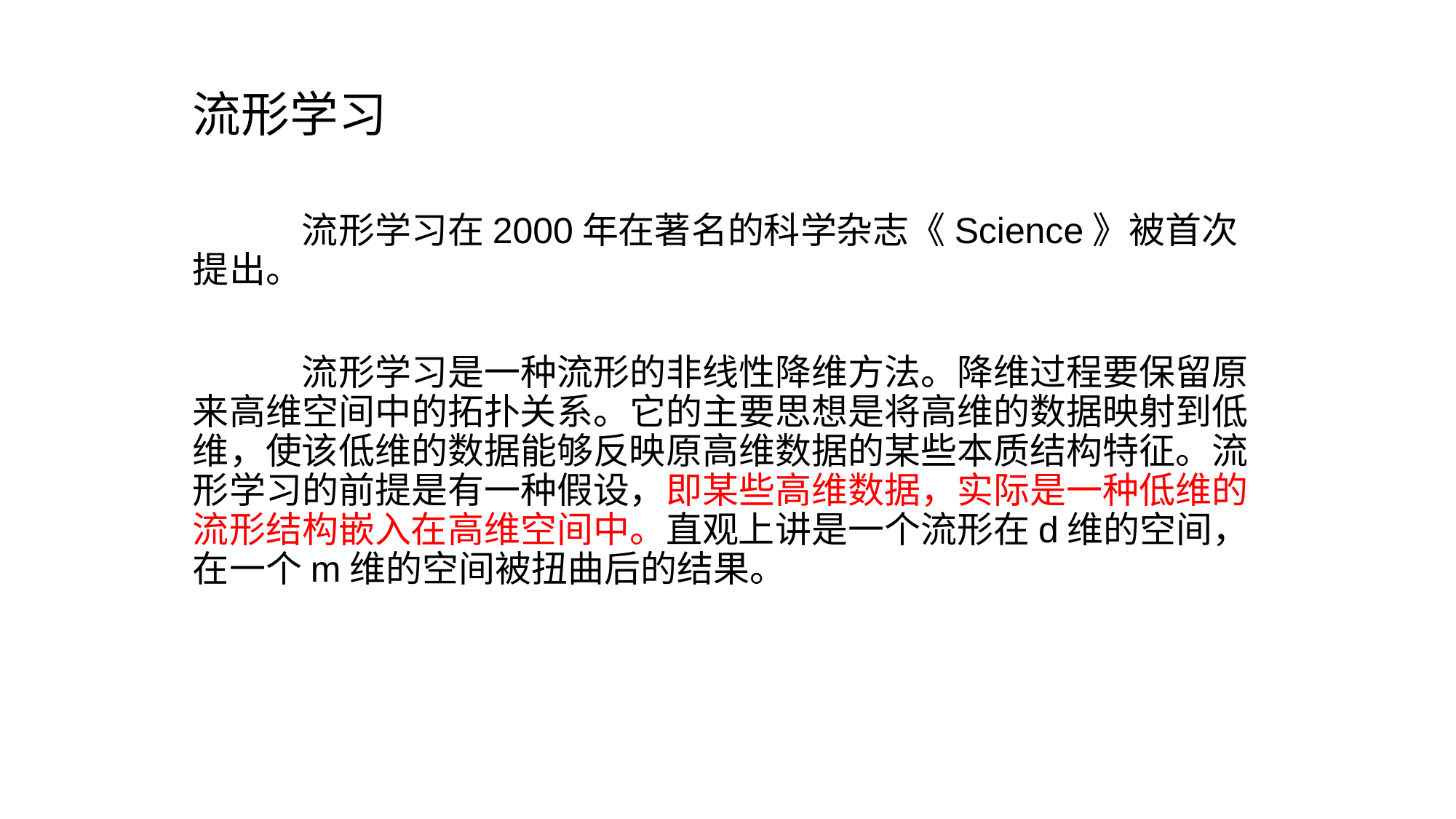

流形学习

	流形学习在2000年在著名的科学杂志《Science》被首次提出。

	流形学习是一种流形的非线性降维方法。降维过程要保留原来高维空间中的拓扑关系。它的主要思想是将高维的数据映射到低维，使该低维的数据能够反映原高维数据的某些本质结构特征。流形学习的前提是有一种假设，即某些高维数据，实际是一种低维的流形结构嵌入在高维空间中。直观上讲是一个流形在d维的空间，在一个m维的空间被扭曲后的结果。